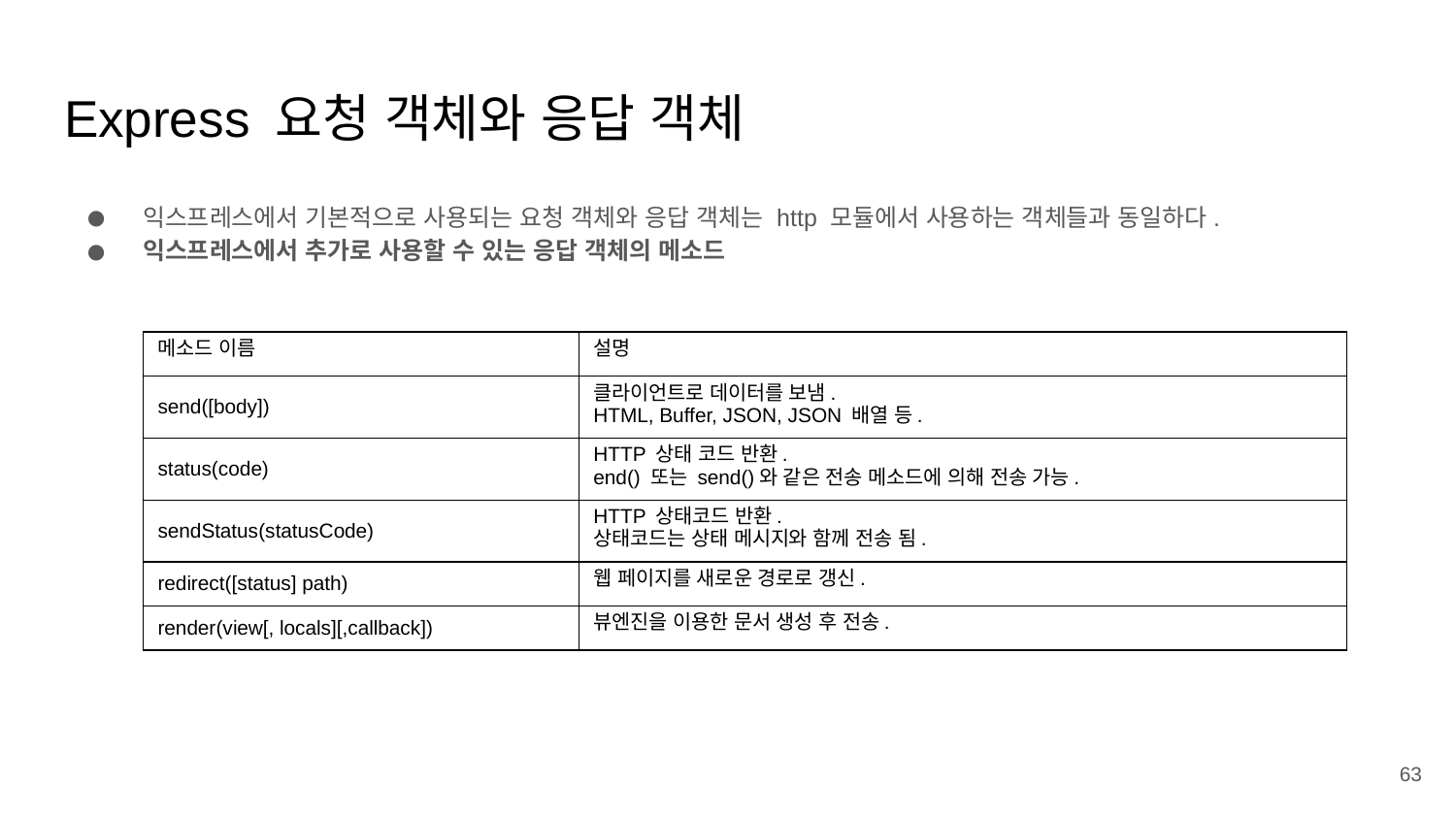

# Express 요청 객체와 응답 객체
익스프레스에서 기본적으로 사용되는 요청 객체와 응답 객체는 http 모듈에서 사용하는 객체들과 동일하다.
익스프레스에서 추가로 사용할 수 있는 응답 객체의 메소드

| 메소드 이름 | 설명 |
| --- | --- |
| send([body]) | 클라이언트로 데이터를 보냄. HTML, Buffer, JSON, JSON 배열 등. |
| status(code) | HTTP 상태 코드 반환. end() 또는 send()와 같은 전송 메소드에 의해 전송 가능. |
| sendStatus(statusCode) | HTTP 상태코드 반환. 상태코드는 상태 메시지와 함께 전송 됨. |
| redirect([status] path) | 웹 페이지를 새로운 경로로 갱신. |
| render(view[, locals][,callback]) | 뷰엔진을 이용한 문서 생성 후 전송. |
63